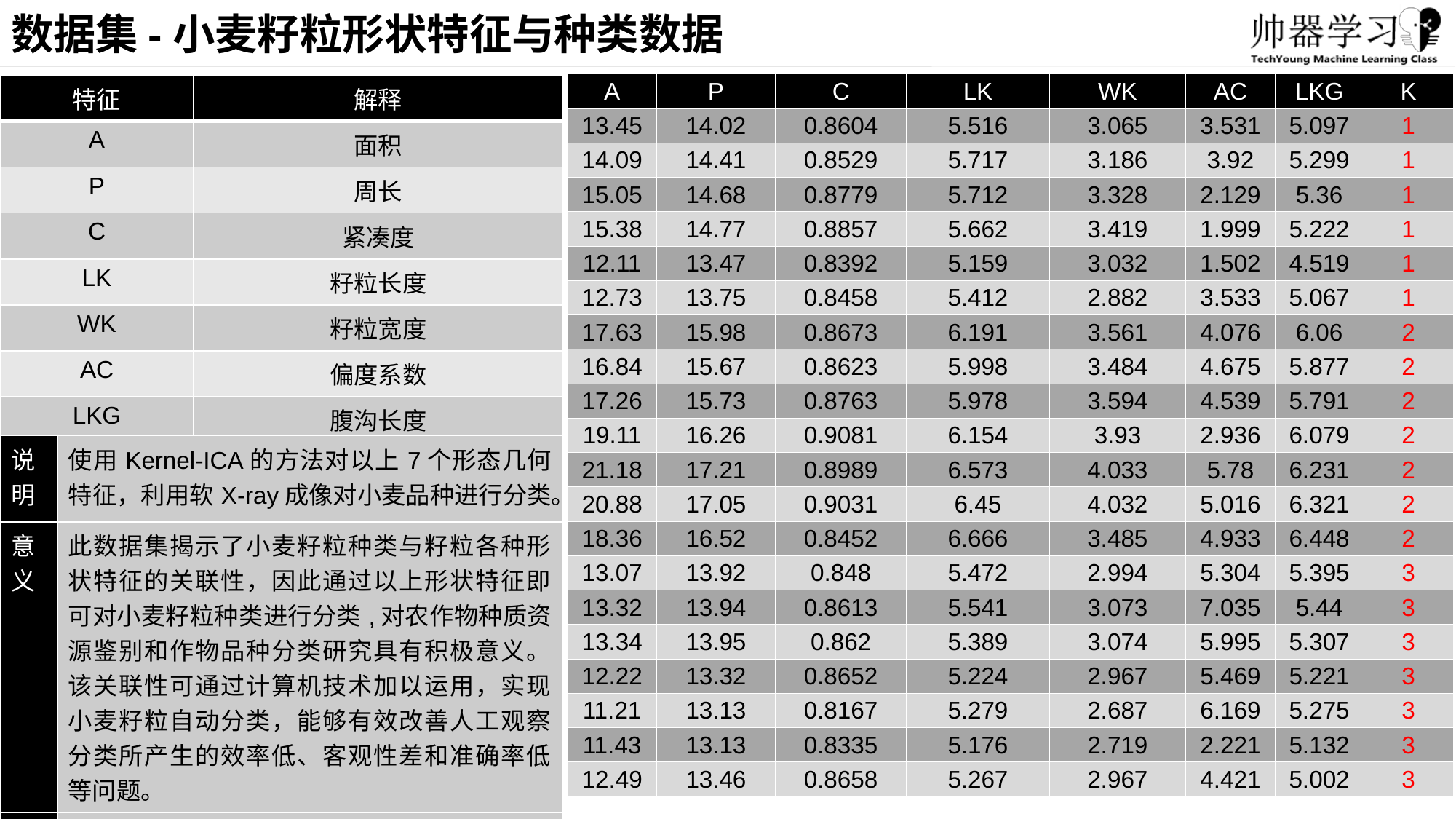

数据集-小麦籽粒形状特征与种类数据
| A | P | C | LK | WK | AC | LKG | K |
| --- | --- | --- | --- | --- | --- | --- | --- |
| 13.45 | 14.02 | 0.8604 | 5.516 | 3.065 | 3.531 | 5.097 | 1 |
| 14.09 | 14.41 | 0.8529 | 5.717 | 3.186 | 3.92 | 5.299 | 1 |
| 15.05 | 14.68 | 0.8779 | 5.712 | 3.328 | 2.129 | 5.36 | 1 |
| 15.38 | 14.77 | 0.8857 | 5.662 | 3.419 | 1.999 | 5.222 | 1 |
| 12.11 | 13.47 | 0.8392 | 5.159 | 3.032 | 1.502 | 4.519 | 1 |
| 12.73 | 13.75 | 0.8458 | 5.412 | 2.882 | 3.533 | 5.067 | 1 |
| 17.63 | 15.98 | 0.8673 | 6.191 | 3.561 | 4.076 | 6.06 | 2 |
| 16.84 | 15.67 | 0.8623 | 5.998 | 3.484 | 4.675 | 5.877 | 2 |
| 17.26 | 15.73 | 0.8763 | 5.978 | 3.594 | 4.539 | 5.791 | 2 |
| 19.11 | 16.26 | 0.9081 | 6.154 | 3.93 | 2.936 | 6.079 | 2 |
| 21.18 | 17.21 | 0.8989 | 6.573 | 4.033 | 5.78 | 6.231 | 2 |
| 20.88 | 17.05 | 0.9031 | 6.45 | 4.032 | 5.016 | 6.321 | 2 |
| 18.36 | 16.52 | 0.8452 | 6.666 | 3.485 | 4.933 | 6.448 | 2 |
| 13.07 | 13.92 | 0.848 | 5.472 | 2.994 | 5.304 | 5.395 | 3 |
| 13.32 | 13.94 | 0.8613 | 5.541 | 3.073 | 7.035 | 5.44 | 3 |
| 13.34 | 13.95 | 0.862 | 5.389 | 3.074 | 5.995 | 5.307 | 3 |
| 12.22 | 13.32 | 0.8652 | 5.224 | 2.967 | 5.469 | 5.221 | 3 |
| 11.21 | 13.13 | 0.8167 | 5.279 | 2.687 | 6.169 | 5.275 | 3 |
| 11.43 | 13.13 | 0.8335 | 5.176 | 2.719 | 2.221 | 5.132 | 3 |
| 12.49 | 13.46 | 0.8658 | 5.267 | 2.967 | 4.421 | 5.002 | 3 |
| 特征 | 解释 |
| --- | --- |
| A | 面积 |
| P | 周长 |
| C | 紧凑度 |
| LK | 籽粒长度 |
| WK | 籽粒宽度 |
| AC | 偏度系数 |
| LKG | 腹沟长度 |
| K（种类） | 1-Kama 2-Rosa 3-Canadian |
| 说明 | 使用Kernel-ICA的⽅法对以上7个形态几何特征，利用软X-ray成像对小麦品种进行分类。 |
| --- | --- |
| 意义 | 此数据集揭示了小麦籽粒种类与籽粒各种形状特征的关联性，因此通过以上形状特征即可对小麦籽粒种类进行分类,对农作物种质资源鉴别和作物品种分类研究具有积极意义。该关联性可通过计算机技术加以运用，实现小麦籽粒自动分类，能够有效改善人工观察分类所产生的效率低、客观性差和准确率低等问题。 |
| URL | http://archive.ics.uci.edu/ml/datasets/seeds |